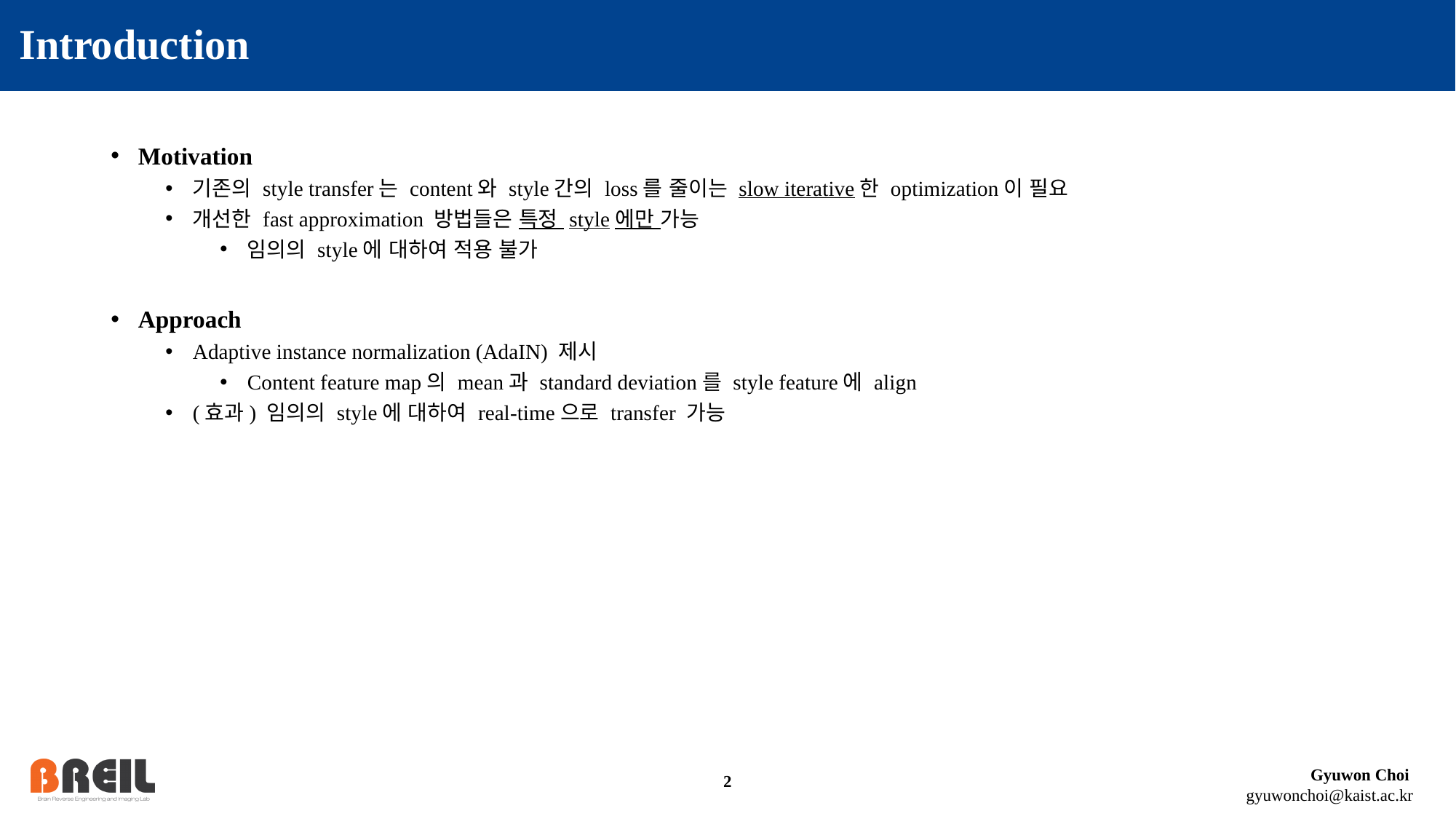

# Introduction
Motivation
기존의 style transfer는 content와 style간의 loss를 줄이는 slow iterative한 optimization이 필요
개선한 fast approximation 방법들은 특정 style에만 가능
임의의 style에 대하여 적용 불가

Approach
Adaptive instance normalization (AdaIN) 제시
Content feature map의 mean과 standard deviation를 style feature에 align
(효과) 임의의 style에 대하여 real-time으로 transfer 가능